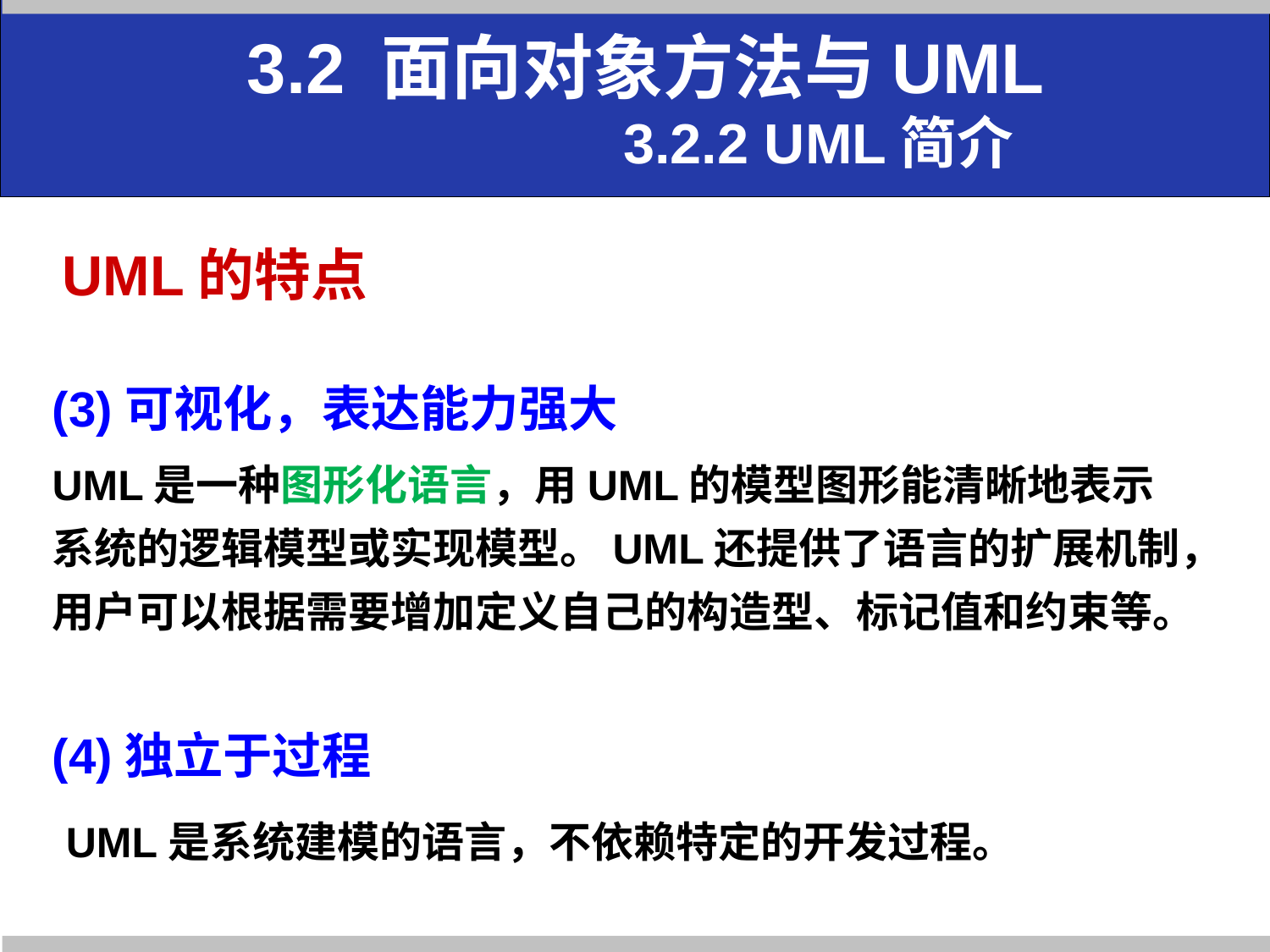

# 3.2 面向对象方法与UML 3.2.2 UML简介
UML的特点
(3)可视化，表达能力强大
UML是一种图形化语言，用UML的模型图形能清晰地表示系统的逻辑模型或实现模型。UML还提供了语言的扩展机制，用户可以根据需要增加定义自己的构造型、标记值和约束等。
(4)独立于过程
 UML是系统建模的语言，不依赖特定的开发过程。

299